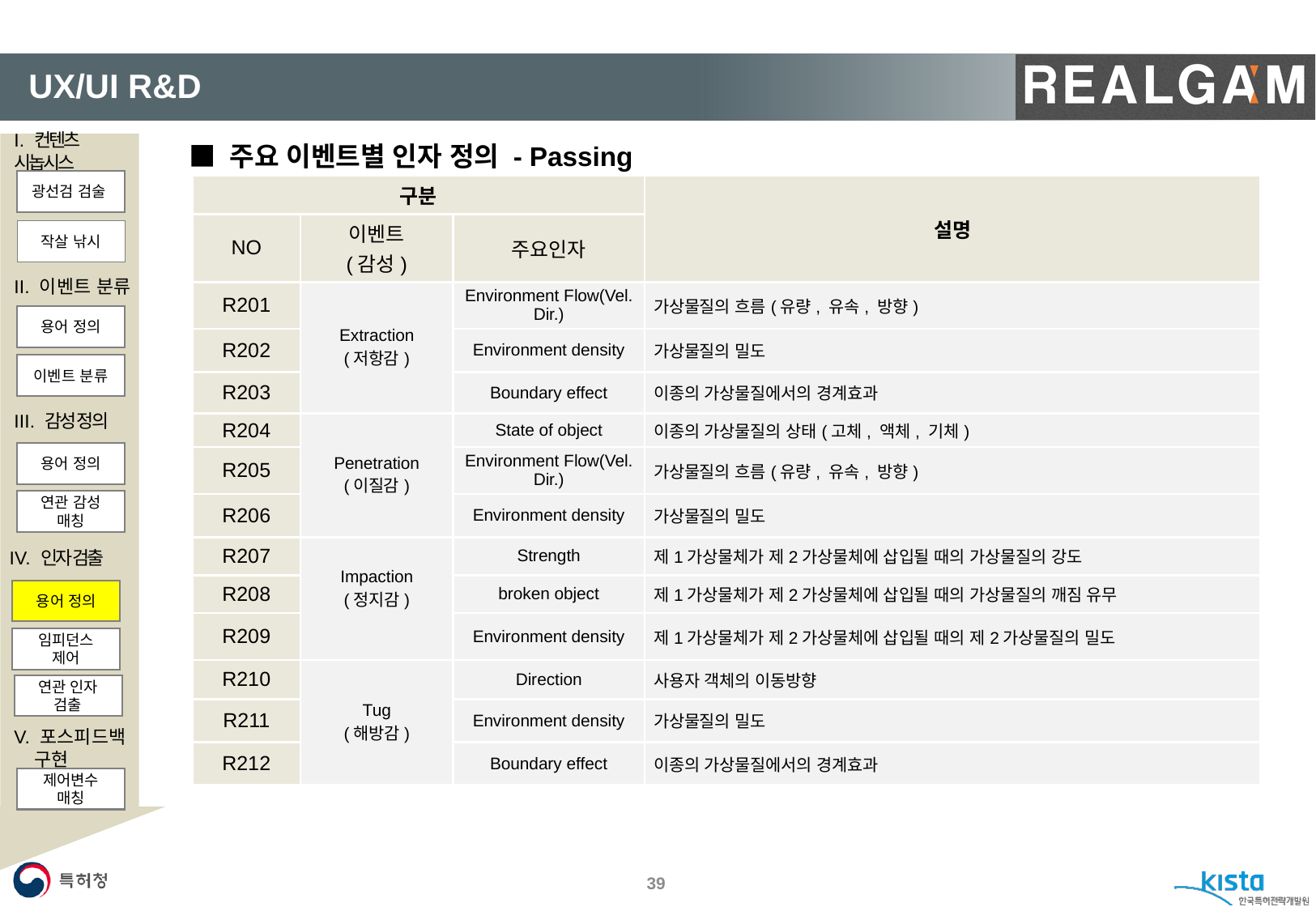

#
UX/UI R&D
I. 컨텐츠 시놉시스

광선검 검술
작살 낚시
II. 이벤트 분류
용어 정의
이벤트 분류
III. 감성 정의
용어 정의
연관 감성 매칭
V. 포스피드백
   구현
제어변수 매칭
■ 주요 이벤트별 인자 정의 - Passing
| 구분 |  |  | 설명 |
| --- | --- | --- | --- |
| NO | 이벤트 (감성) | 주요인자 |  |
| R201 | Extraction (저항감) | Environment Flow(Vel. Dir.) | 가상물질의 흐름(유량, 유속, 방향) |
| R202 |  | Environment density | 가상물질의 밀도 |
| R203 |  | Boundary effect | 이종의 가상물질에서의 경계효과 |
| R204 | Penetration (이질감) | State of object | 이종의 가상물질의 상태(고체, 액체, 기체) |
| R205 |  | Environment Flow(Vel. Dir.) | 가상물질의 흐름(유량, 유속, 방향) |
| R206 |  | Environment density | 가상물질의 밀도 |
| R207 | Impaction (정지감) | Strength | 제1가상물체가 제2가상물체에 삽입될 때의 가상물질의 강도 |
| R208 |  | broken object | 제1가상물체가 제2가상물체에 삽입될 때의 가상물질의 깨짐 유무 |
| R209 |  | Environment density | 제1가상물체가 제2가상물체에 삽입될 때의 제2가상물질의 밀도 |
| R210 | Tug (해방감) | Direction | 사용자 객체의 이동방향 |
| R211 |  | Environment density | 가상물질의 밀도 |
| R212 |  | Boundary effect | 이종의 가상물질에서의 경계효과 |
IV. 인자 검출
용어 정의
임피던스 제어
연관 인자 검출